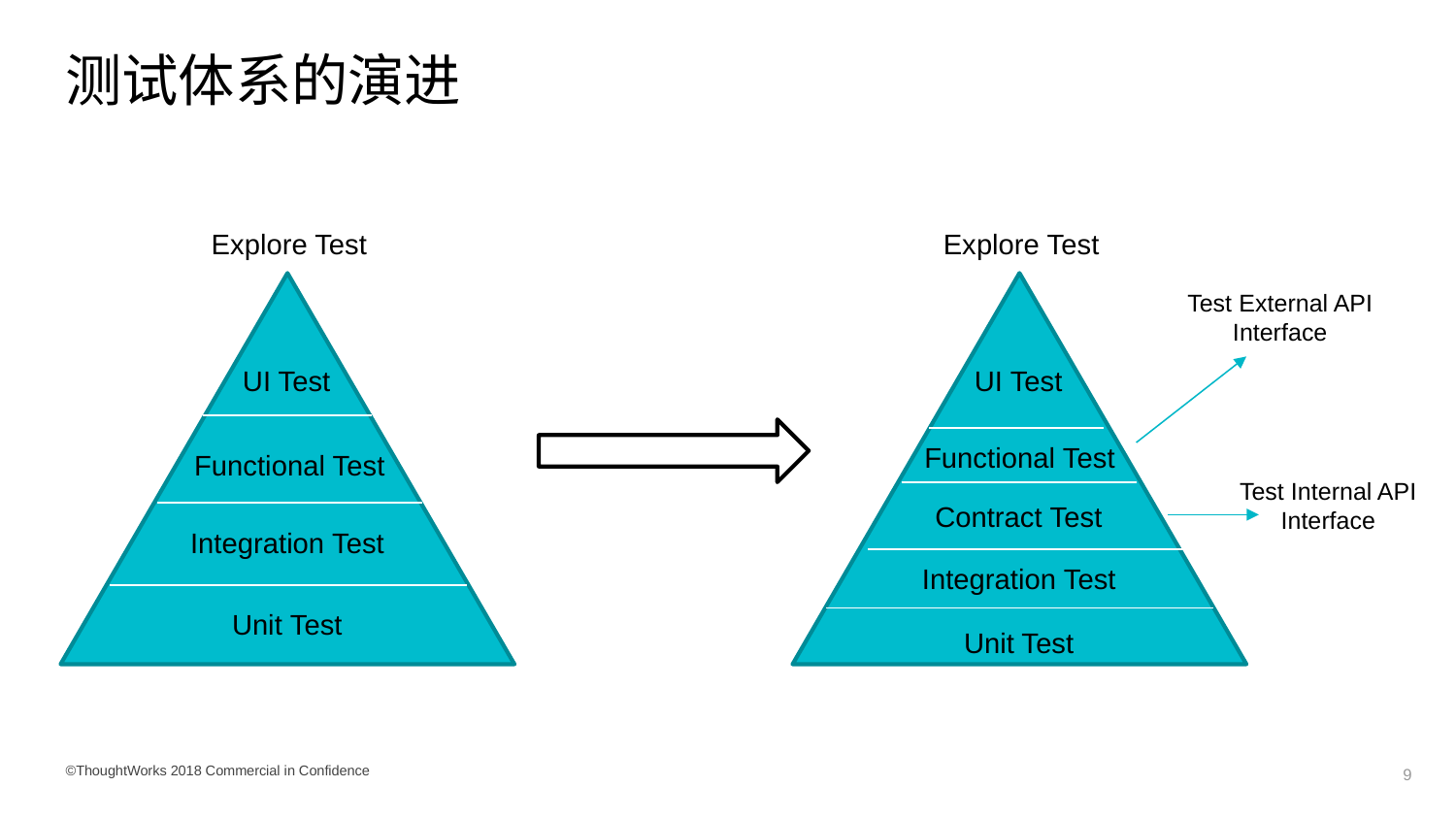

# 测试体系的演进
Explore Test
Explore Test

Test External API Interface
UI Test
UI Test

Functional Test
Functional Test
Test Internal API Interface
Contract Test
Integration Test
Integration Test
Unit Test
Unit Test
©ThoughtWorks 2018 Commercial in Confidence
9